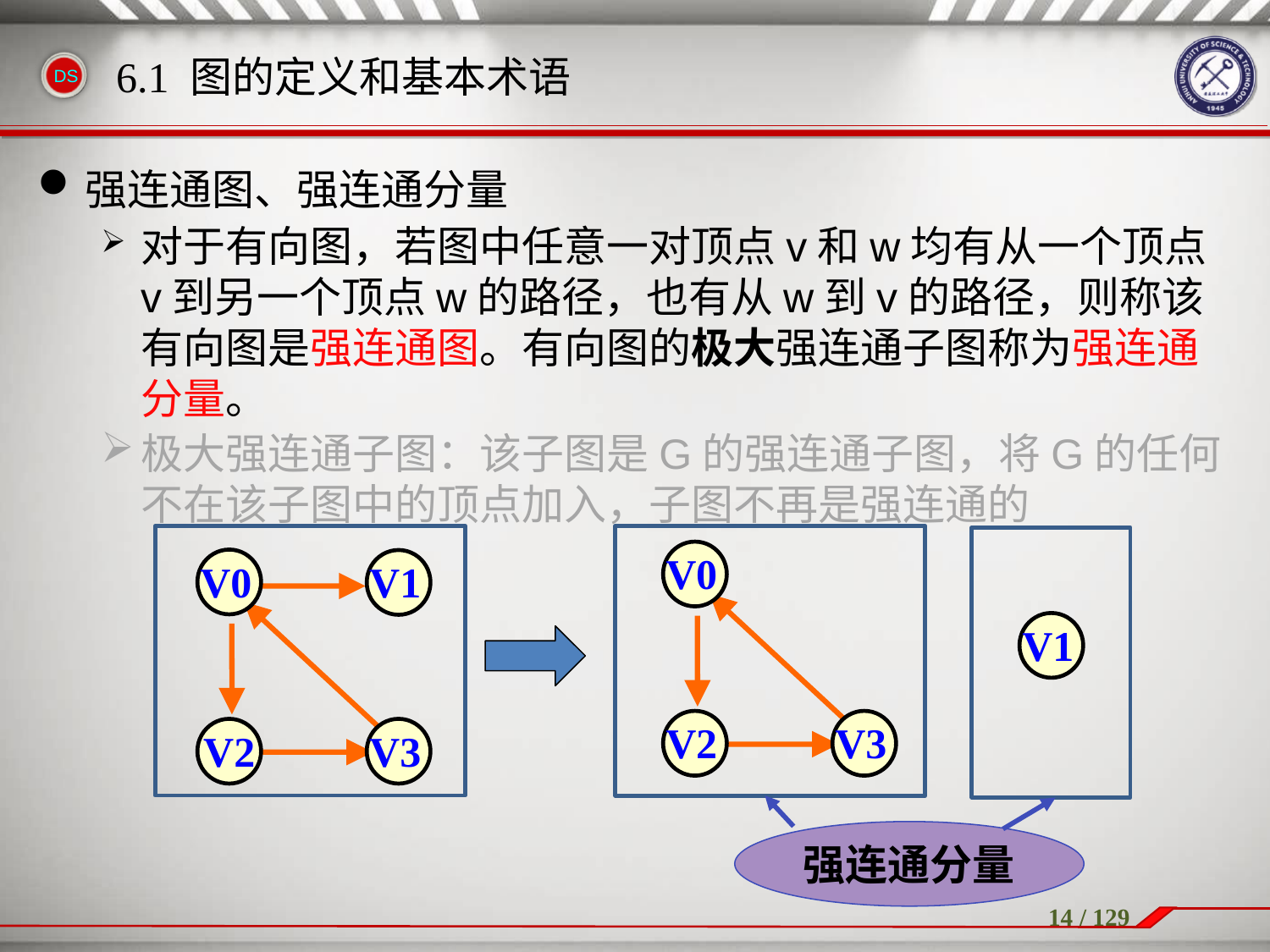

6.1 图的定义和基本术语
强连通图、强连通分量
对于有向图，若图中任意一对顶点v和w均有从一个顶点v到另一个顶点w的路径，也有从w到v的路径，则称该有向图是强连通图。有向图的极大强连通子图称为强连通分量。
极大强连通子图：该子图是G的强连通子图，将G的任何不在该子图中的顶点加入，子图不再是强连通的

V0

V1

V2

V3

V0

V2

V3

V1

强连通分量